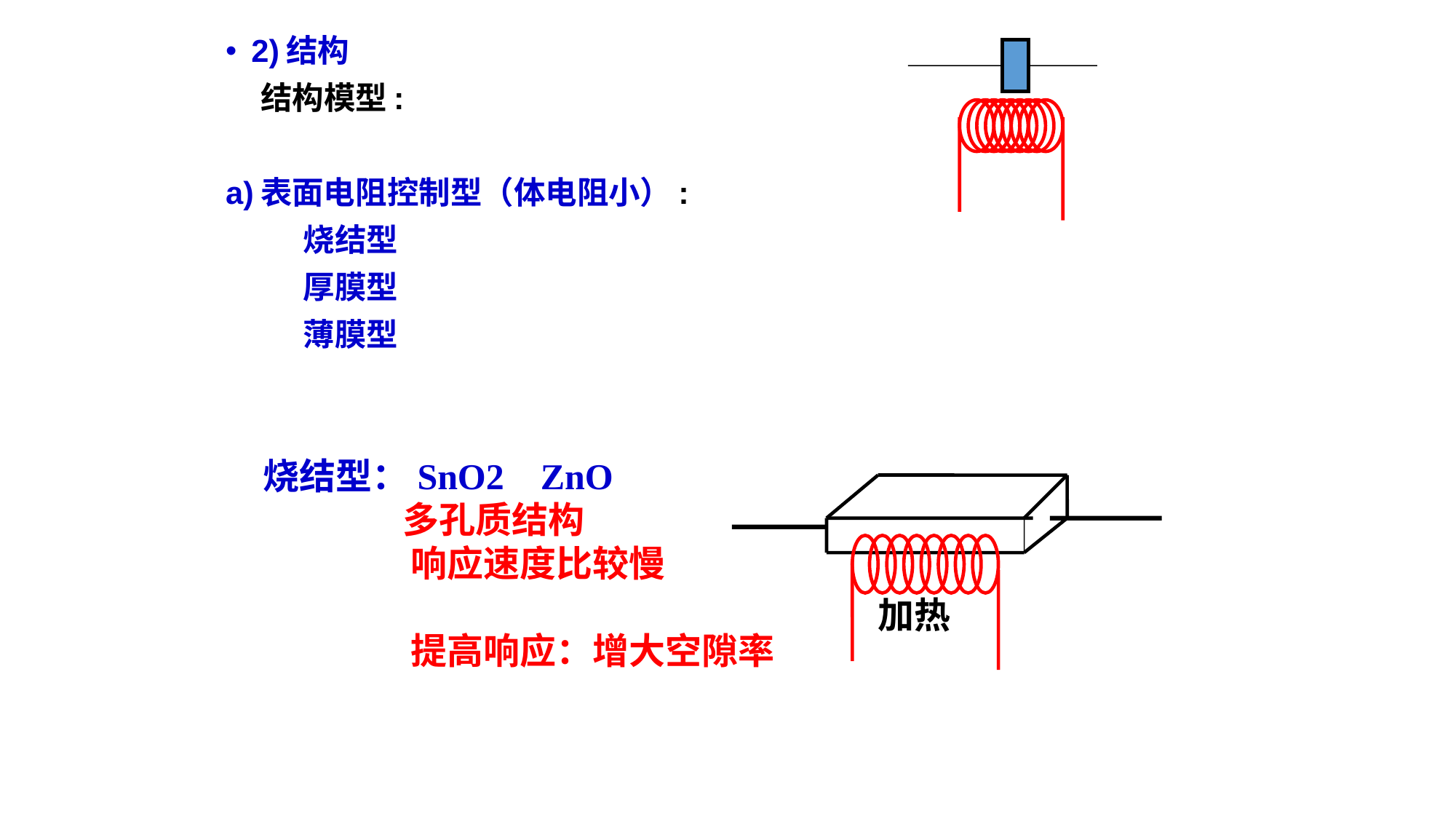

2)结构
    结构模型:

a)表面电阻控制型（体电阻小）:
          烧结型
          厚膜型
          薄膜型

烧结型：SnO2    ZnO
                多孔质结构
                 响应速度比较慢

                 提高响应：增大空隙率

加热